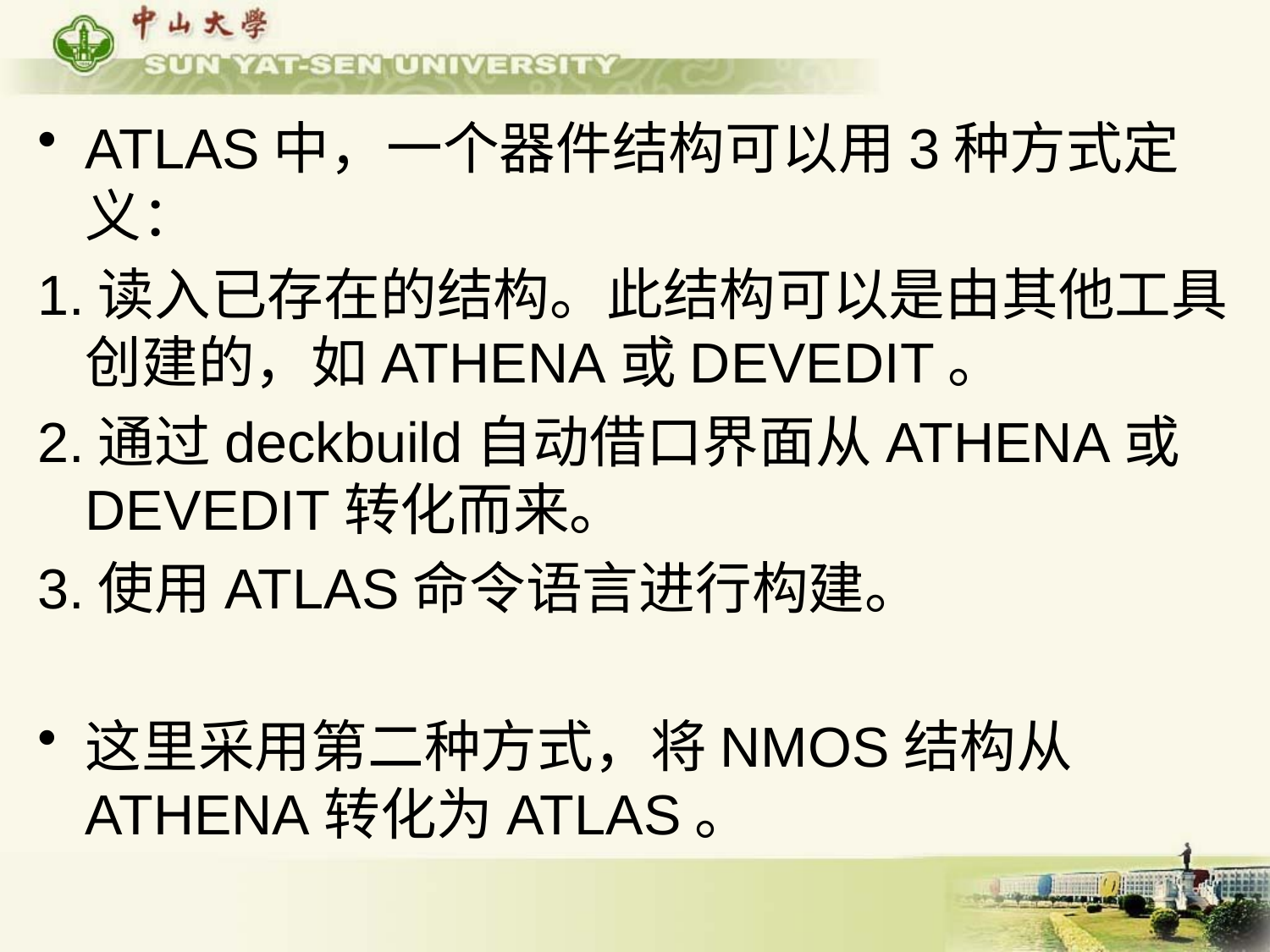

ATLAS中，一个器件结构可以用3种方式定义：
1.读入已存在的结构。此结构可以是由其他工具创建的，如ATHENA或DEVEDIT。
2.通过deckbuild自动借口界面从ATHENA或DEVEDIT转化而来。
3.使用ATLAS命令语言进行构建。

这里采用第二种方式，将NMOS结构从ATHENA转化为ATLAS。